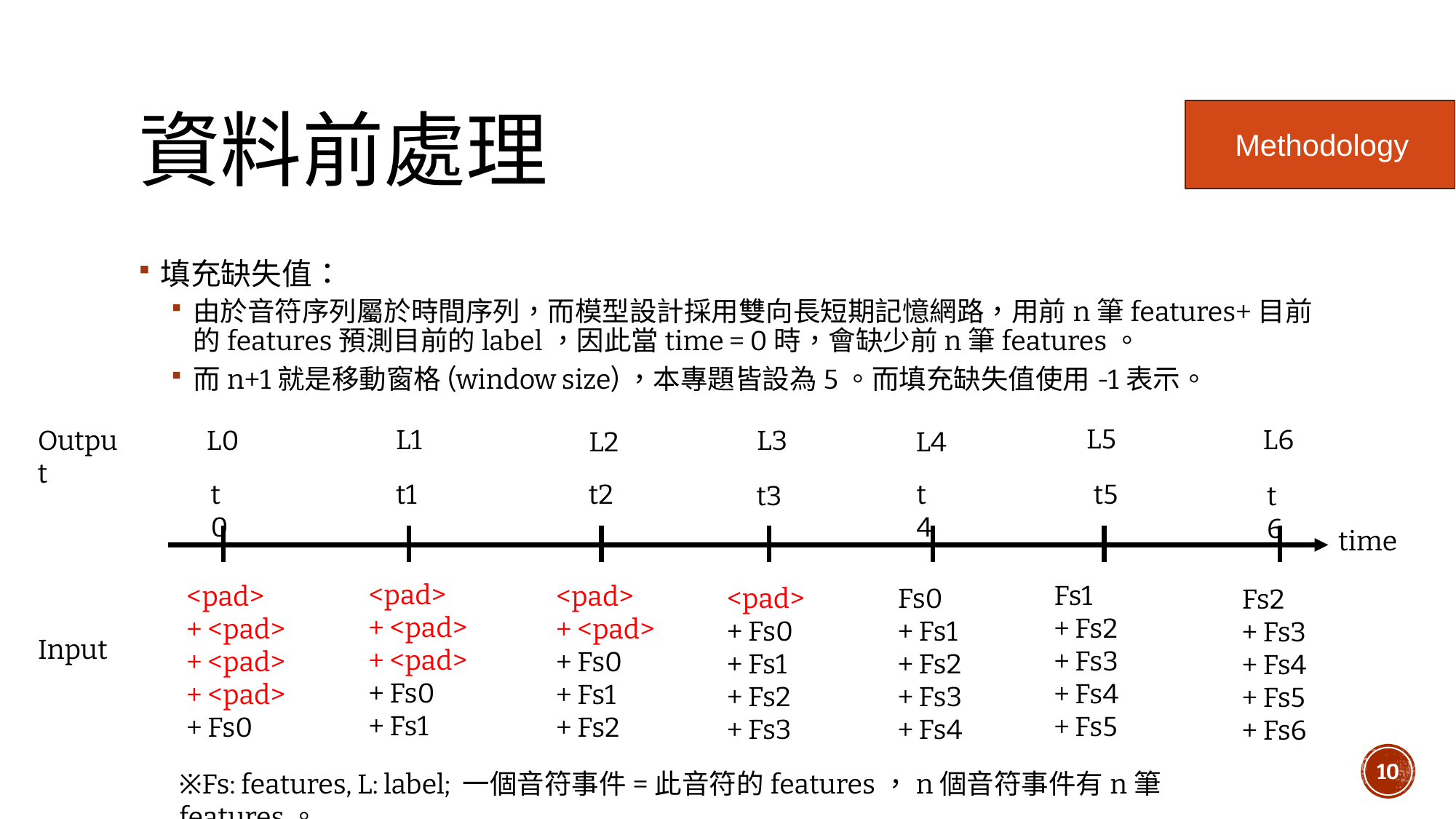

# 資料前處理

Methodology
填充缺失值：
由於音符序列屬於時間序列，而模型設計採用雙向長短期記憶網路，用前n筆features+目前的features預測目前的label，因此當time = 0時，會缺少前n筆features。
而n+1就是移動窗格(window size)，本專題皆設為5。而填充缺失值使用-1表示。

L5
L1
L6
Output
L0
L3
L2
L4
t5
t0
t1
t2
t4
t6
t3
time
<pad>
+ <pad>
+ <pad>
+ Fs0
+ Fs1
Fs1
+ Fs2
+ Fs3
+ Fs4
+ Fs5
<pad>
+ <pad>
+ <pad>
+ <pad>
+ Fs0
<pad>
+ <pad>
+ Fs0
+ Fs1
+ Fs2
<pad>
+ Fs0
+ Fs1
+ Fs2
+ Fs3
Fs0
+ Fs1
+ Fs2
+ Fs3
+ Fs4
Fs2
+ Fs3
+ Fs4
+ Fs5
+ Fs6
Input
10
※Fs: features, L: label; 一個音符事件=此音符的features，n個音符事件有n筆features。